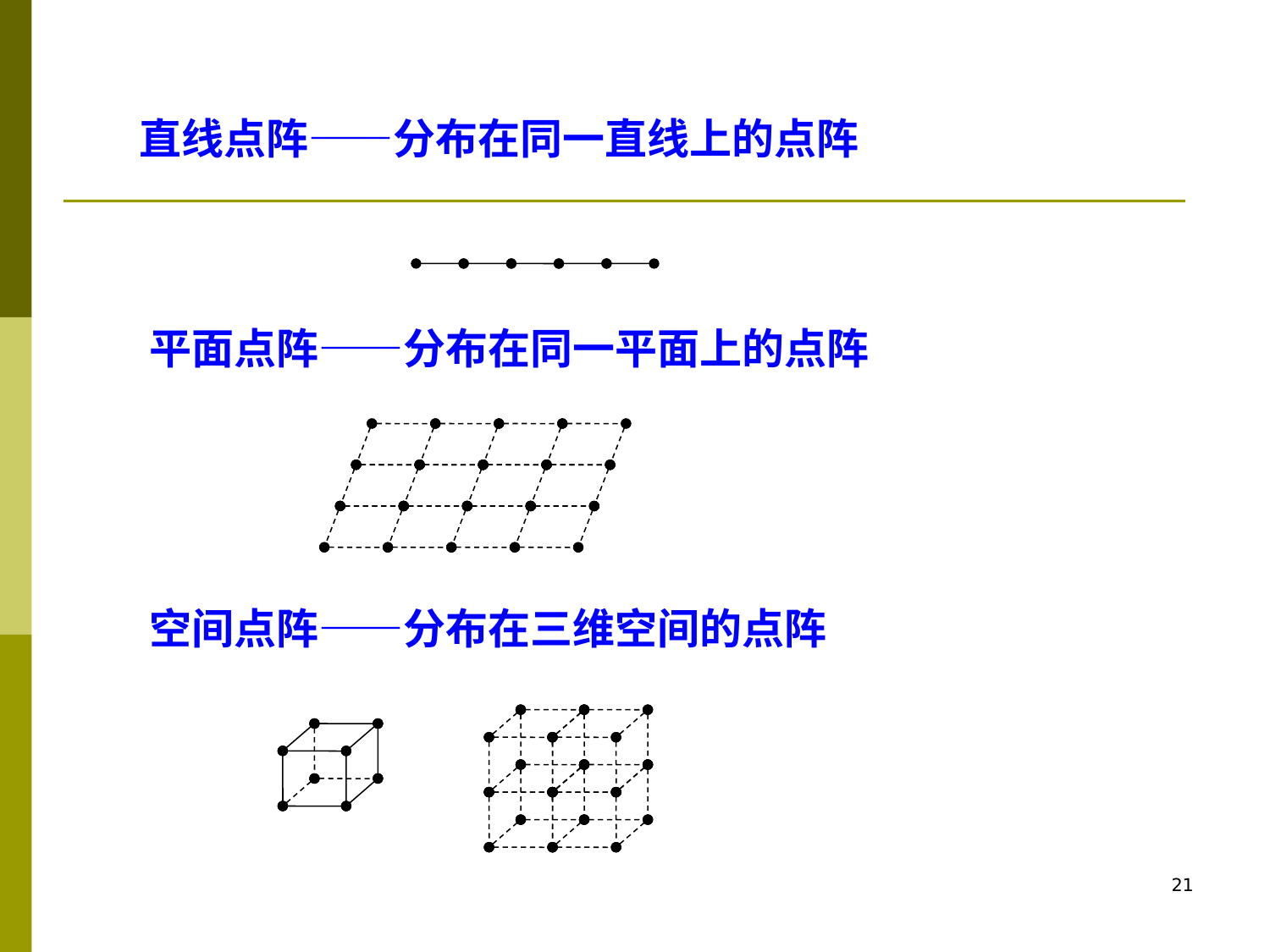

直线点阵——分布在同一直线上的点阵

平面点阵——分布在同一平面上的点阵

空间点阵——分布在三维空间的点阵

21